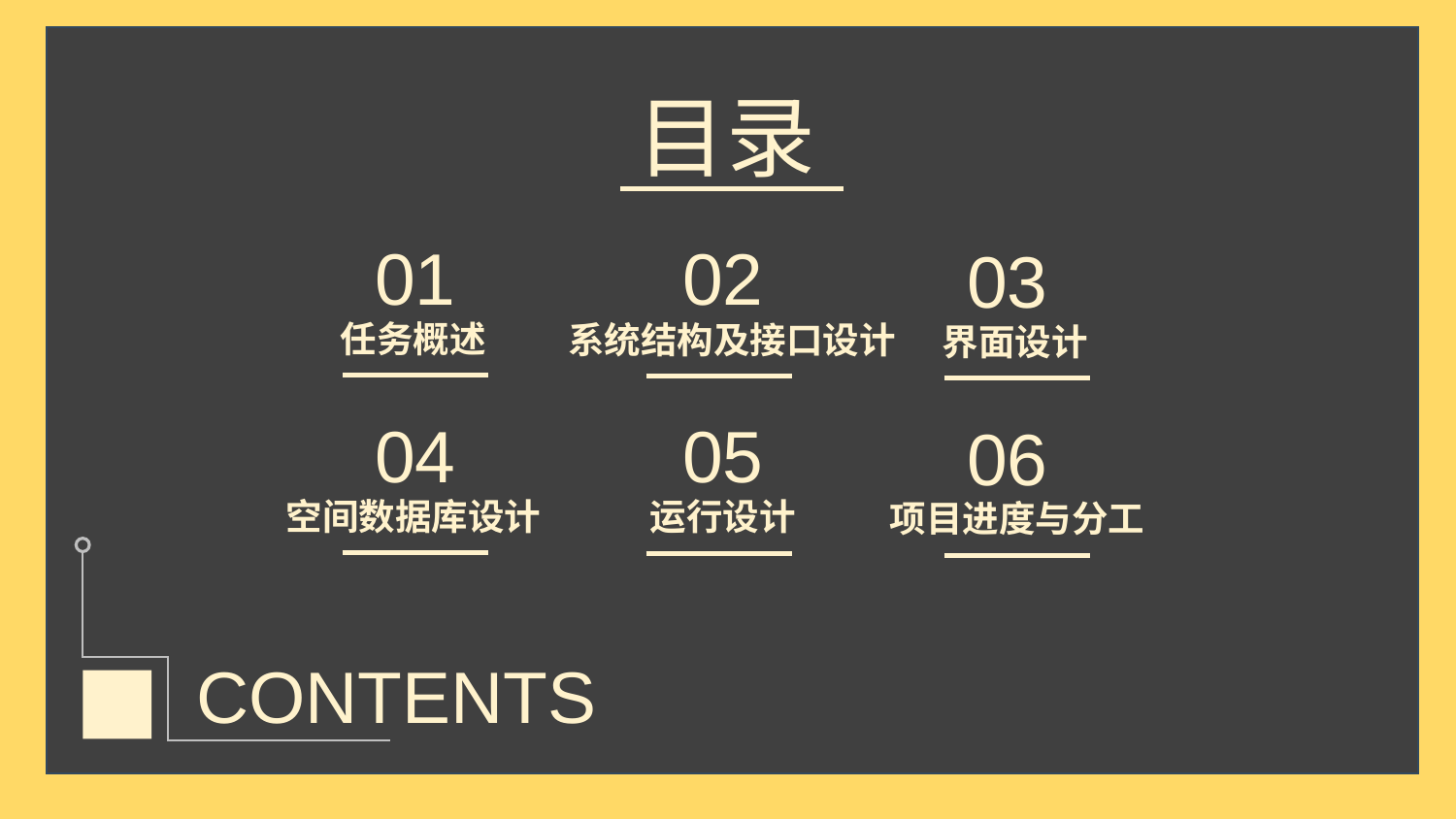

目录
02
01
03
任务概述
系统结构及接口设计
界面设计
05
04
06
空间数据库设计
运行设计
项目进度与分工

CONTENTS